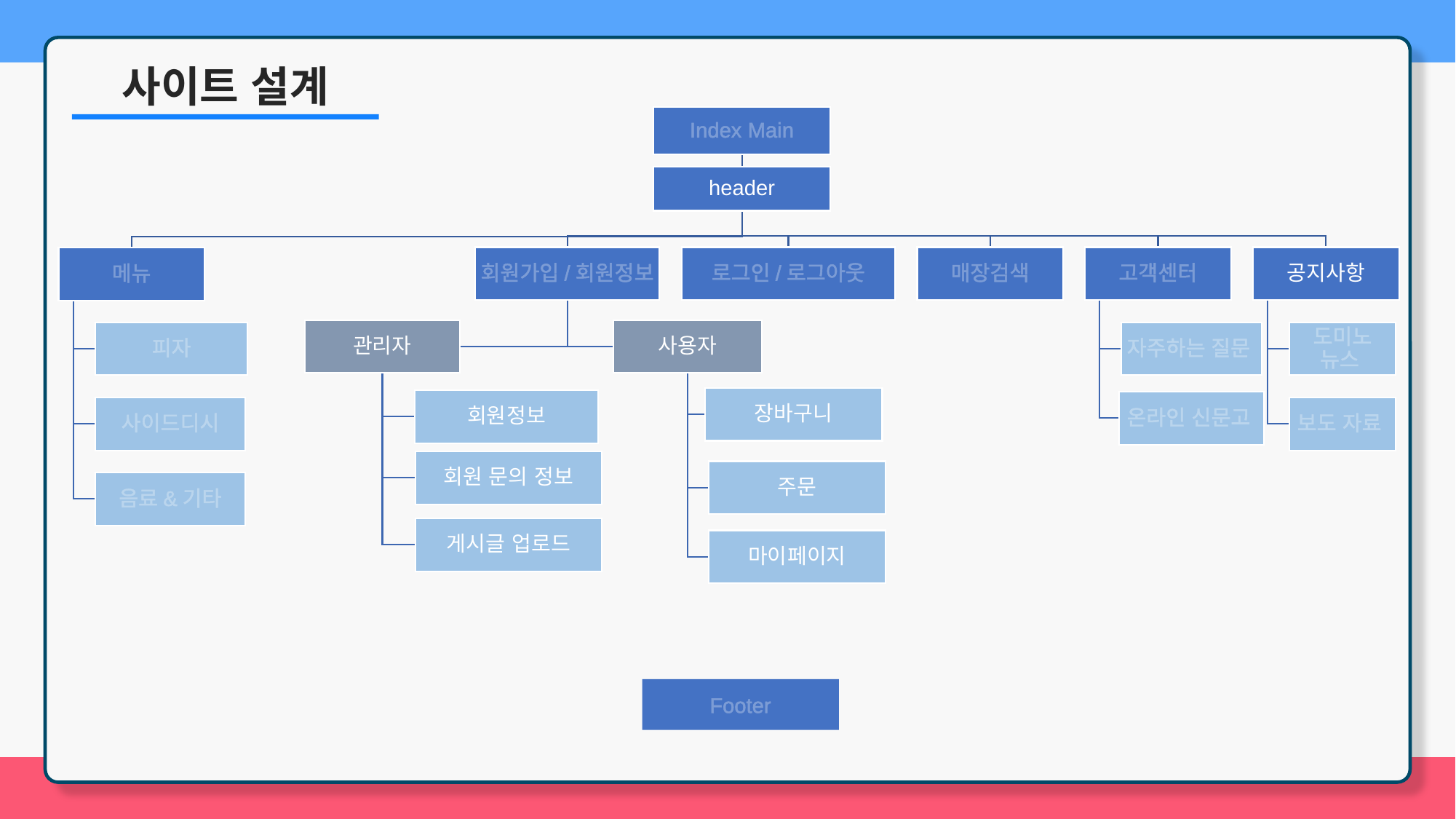

Index Main
메뉴
피자
사이드디시
음료&기타
회원가입/회원정보
관리자
회원정보
회원 문의 정보
게시글 업로드
사용자
장바구니
주문
마이페이지
로그인/로그아웃
매장검색
고객센터
자주하는 질문
온라인 신문고
공지사항
도미노 뉴스
보도 자료
header

사이트 설계

Footer